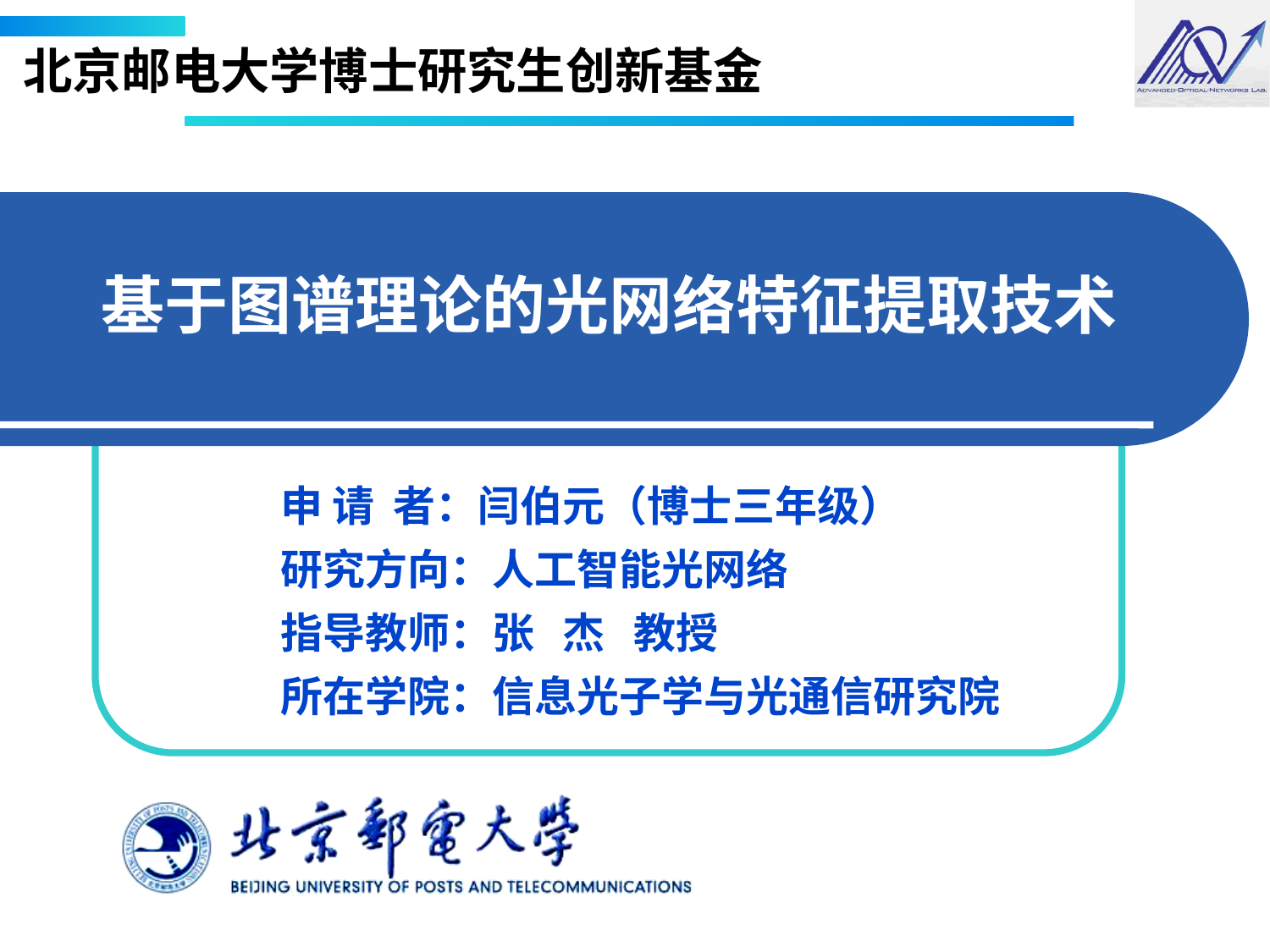

北京邮电大学博士研究生创新基金
基于图谱理论的光网络特征提取技术
申 请  者：闫伯元（博士三年级）
研究方向：人工智能光网络
指导教师：张   杰   教授
所在学院：信息光子学与光通信研究院